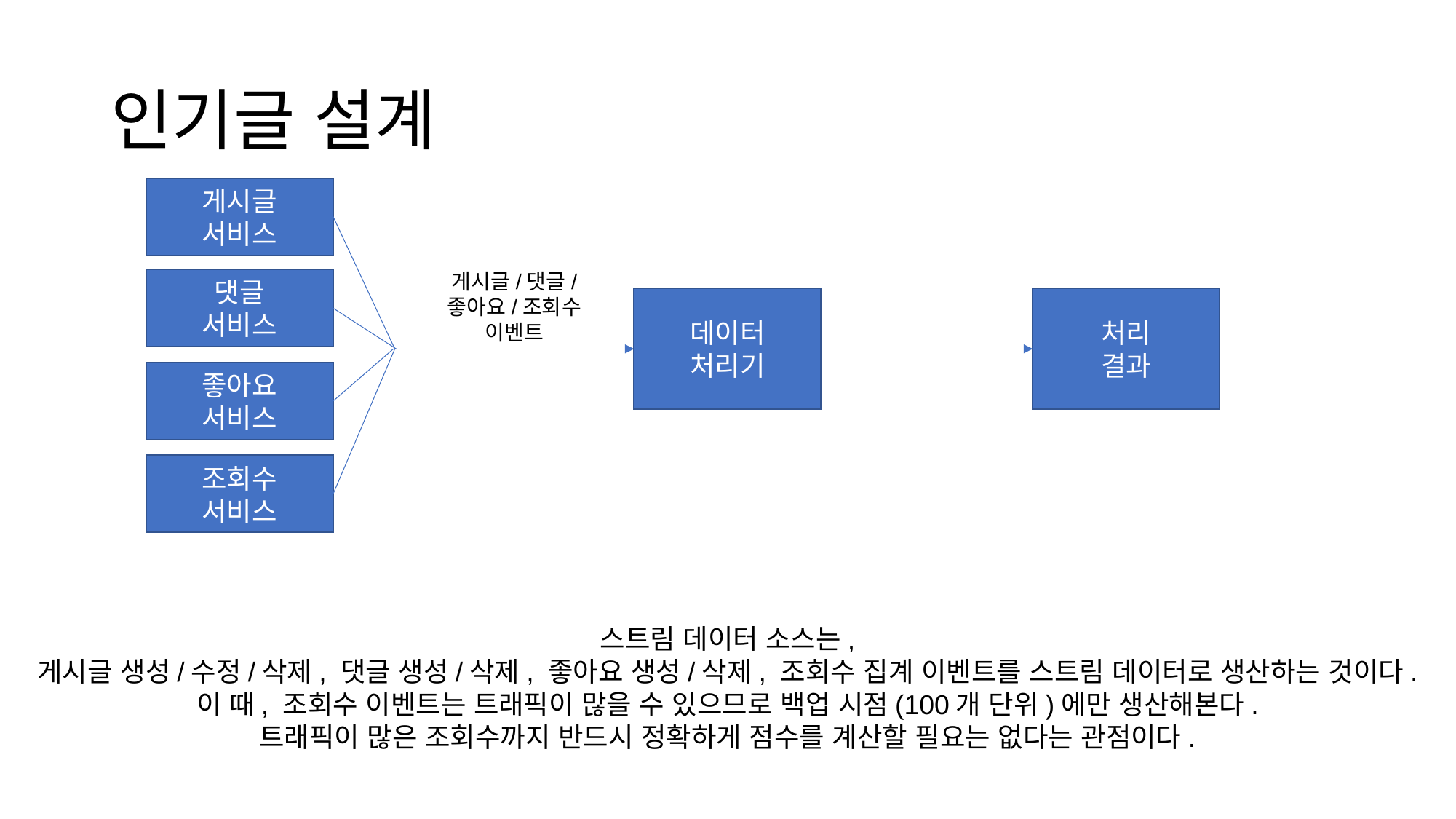

# 인기글 설계
게시글
서비스
게시글/댓글/
좋아요/조회수
이벤트
댓글
서비스
처리
결과
데이터
처리기
좋아요
서비스
조회수
서비스
스트림 데이터 소스는,
게시글 생성/수정/삭제, 댓글 생성/삭제, 좋아요 생성/삭제, 조회수 집계 이벤트를 스트림 데이터로 생산하는 것이다.
이 때, 조회수 이벤트는 트래픽이 많을 수 있으므로 백업 시점(100개 단위)에만 생산해본다.
트래픽이 많은 조회수까지 반드시 정확하게 점수를 계산할 필요는 없다는 관점이다.